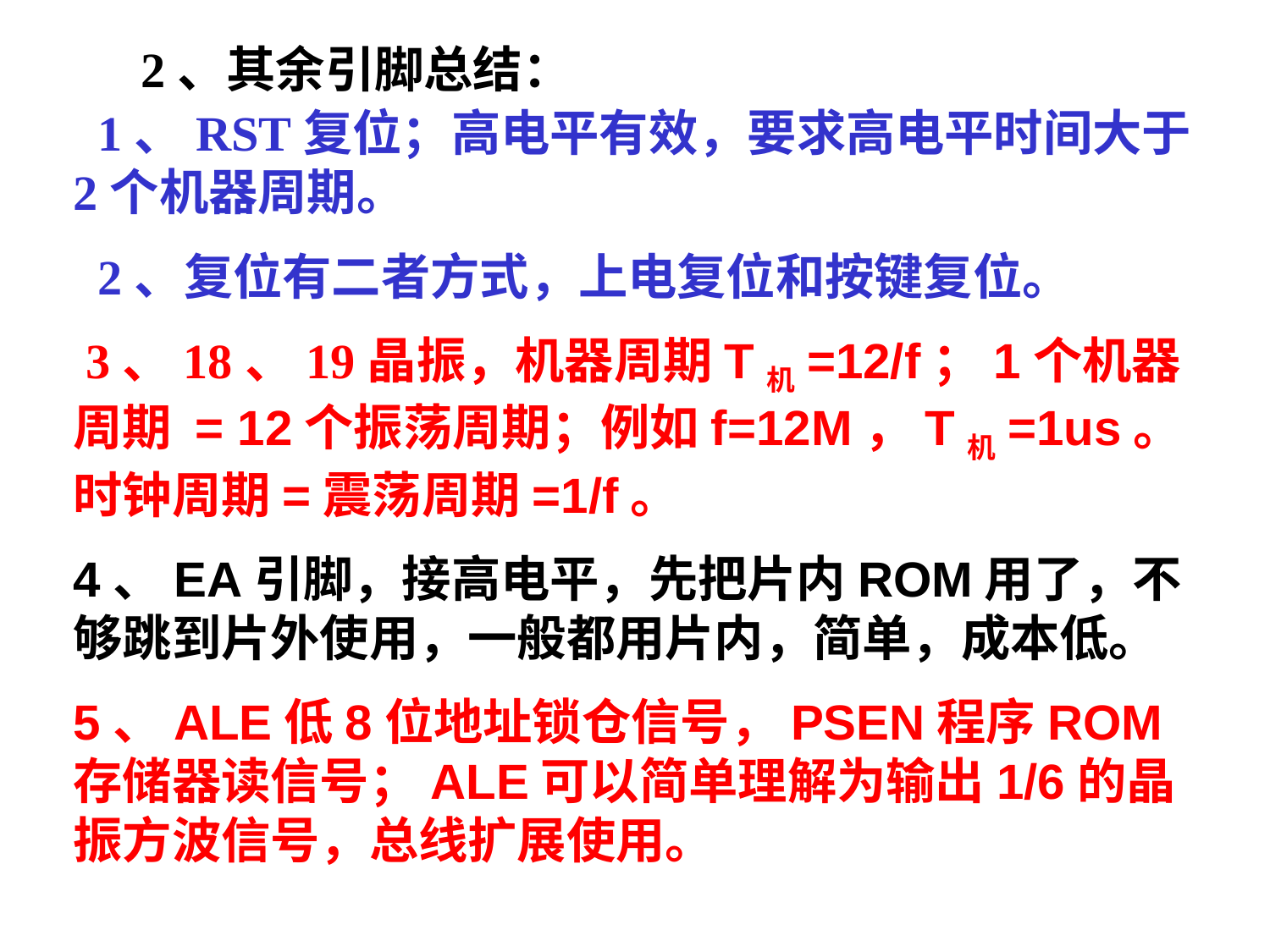

2、其余引脚总结：
  1、RST复位；高电平有效，要求高电平时间大于2个机器周期。
  2、复位有二者方式，上电复位和按键复位。
 3、18、19晶振，机器周期T机=12/f；1个机器周期 = 12个振荡周期；例如f=12M，T机=1us。时钟周期=震荡周期=1/f。
4、EA引脚，接高电平，先把片内ROM用了，不够跳到片外使用，一般都用片内，简单，成本低。
5、ALE低8位地址锁仓信号，PSEN程序ROM存储器读信号；ALE可以简单理解为输出1/6的晶振方波信号，总线扩展使用。